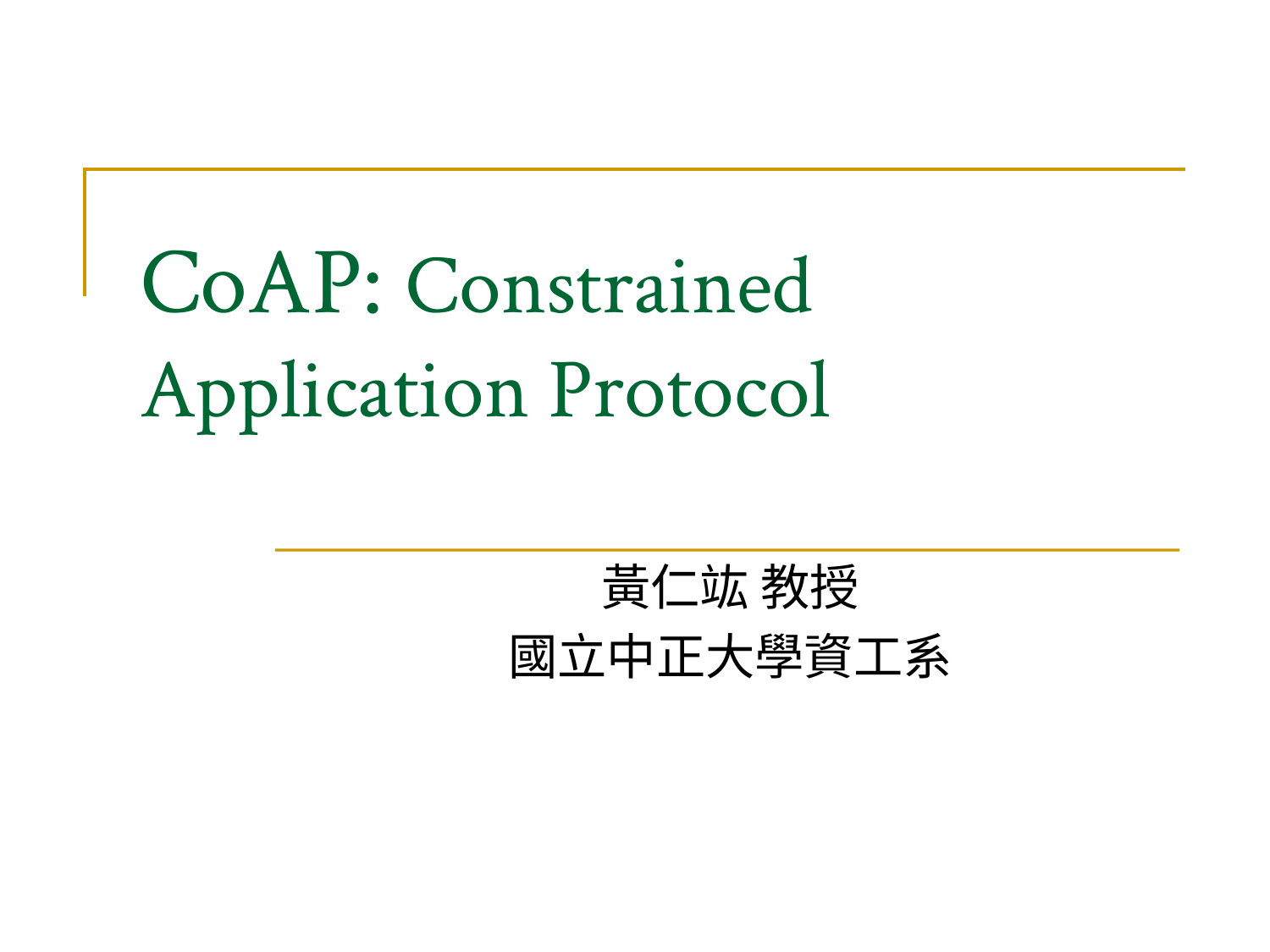

# CoAP: Constrained Application Protocol
黃仁竑 教授
國立中正大學資工系